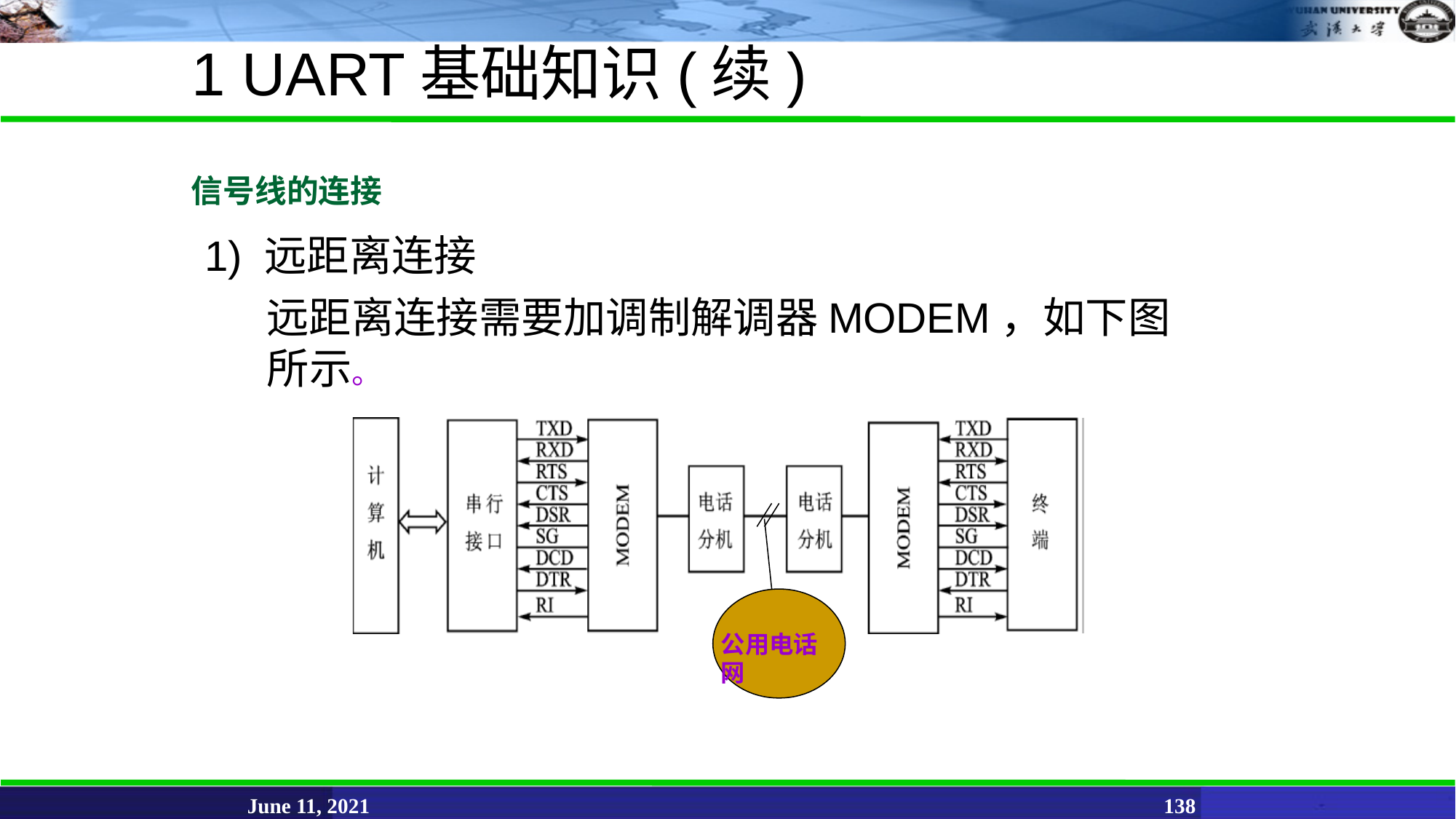

1 UART基础知识(续)
# 信号线的连接
1) 远距离连接

远距离连接需要加调制解调器MODEM，如下图所示。

公用电话网
June 11, 2021

138